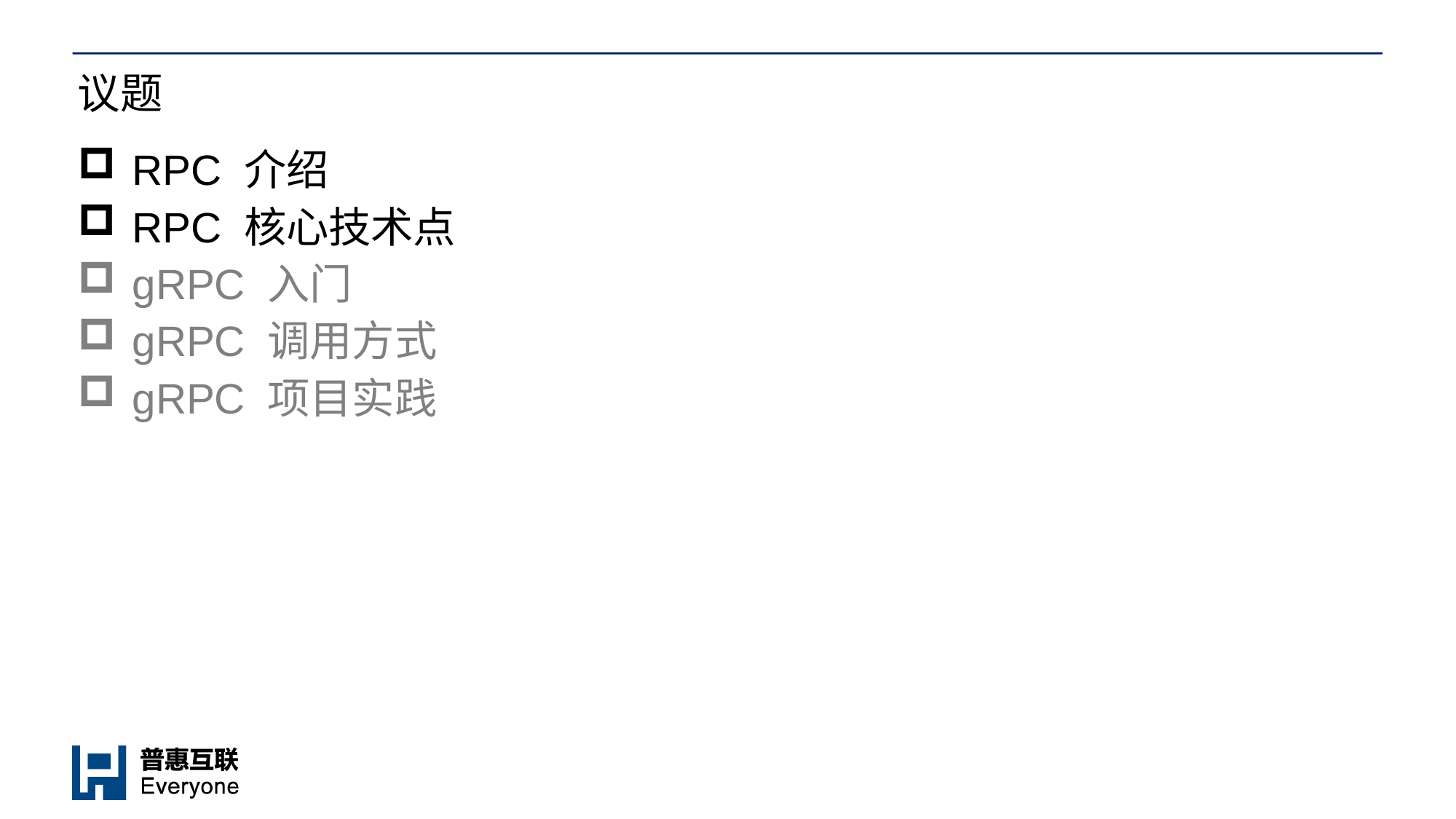

议题
RPC 介绍
RPC 核心技术点
gRPC 入门
gRPC 调用方式
gRPC 项目实践